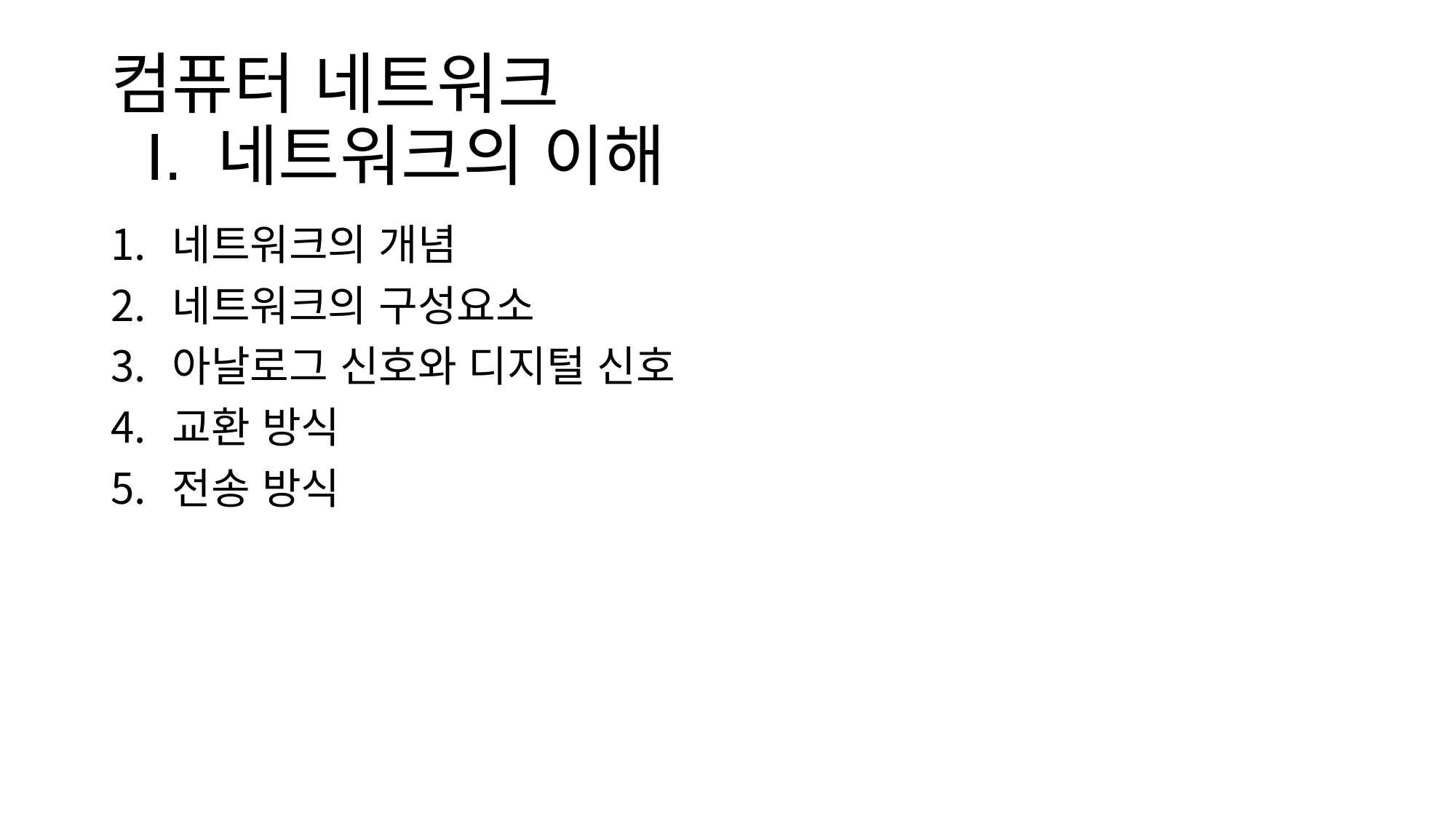

# 컴퓨터 네트워크 I. 네트워크의 이해
네트워크의 개념
네트워크의 구성요소
아날로그 신호와 디지털 신호
교환 방식
전송 방식